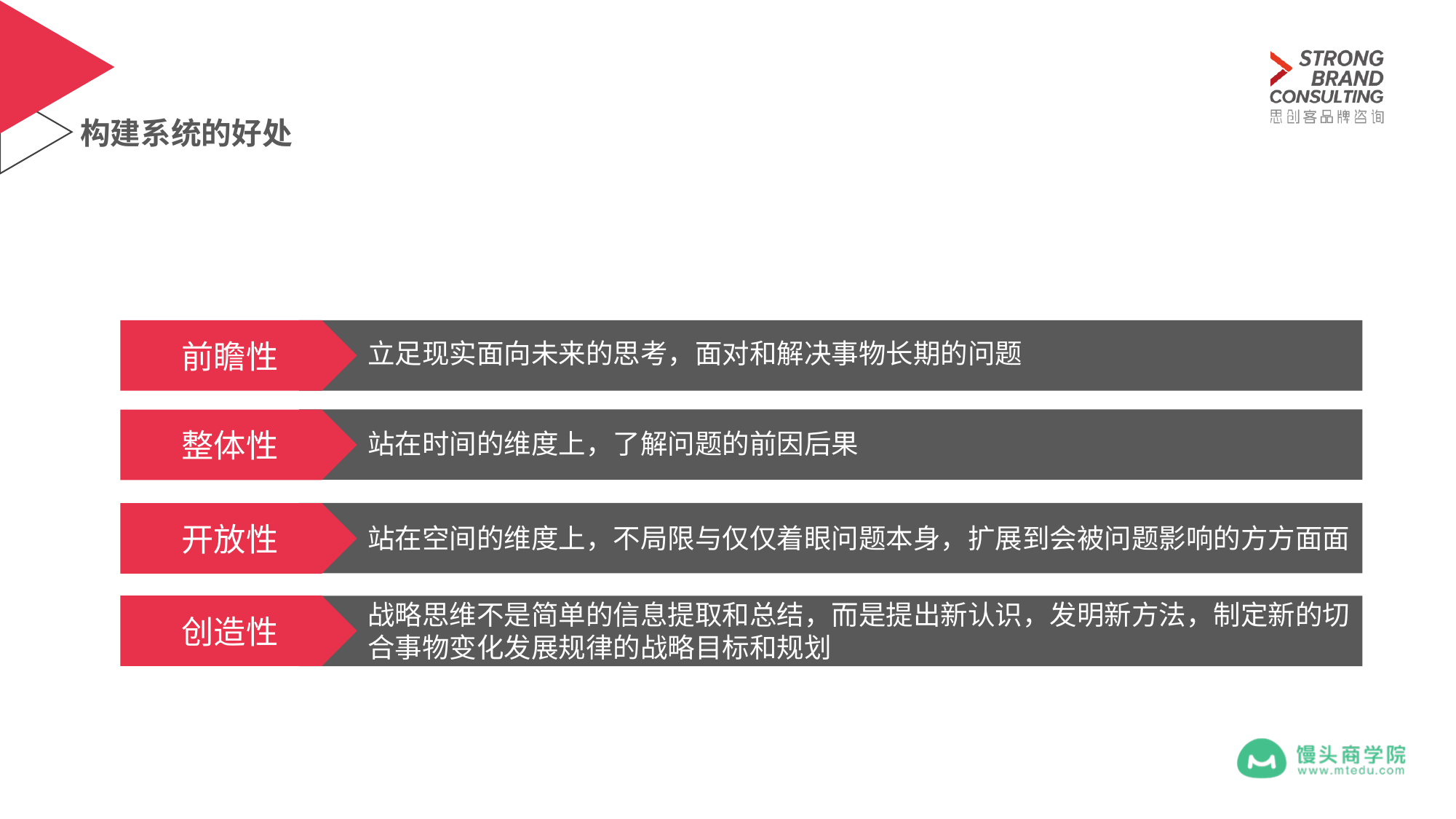

构建系统的好处
前瞻性

立足现实面向未来的思考，面对和解决事物长期的问题

整体性
站在时间的维度上，了解问题的前因后果

开放性
站在空间的维度上，不局限与仅仅着眼问题本身，扩展到会被问题影响的方方面面
战略思维不是简单的信息提取和总结，而是提出新认识，发明新方法，制定新的切合事物变化发展规律的战略目标和规划
创造性